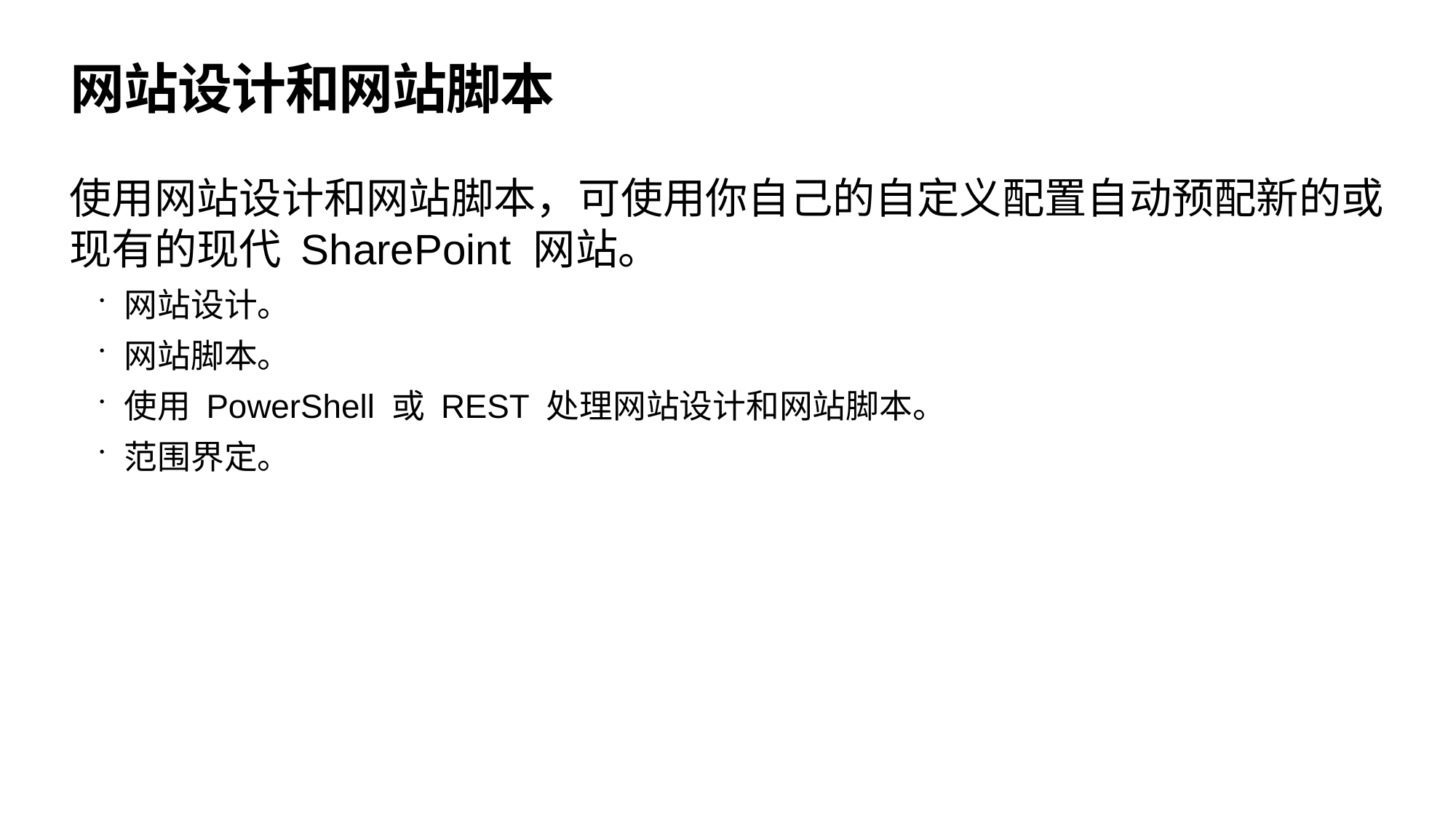

# 网站设计和网站脚本
使用网站设计和网站脚本，可使用你自己的自定义配置自动预配新的或现有的现代 SharePoint 网站。
网站设计。
网站脚本。
使用 PowerShell 或 REST 处理网站设计和网站脚本。
范围界定。